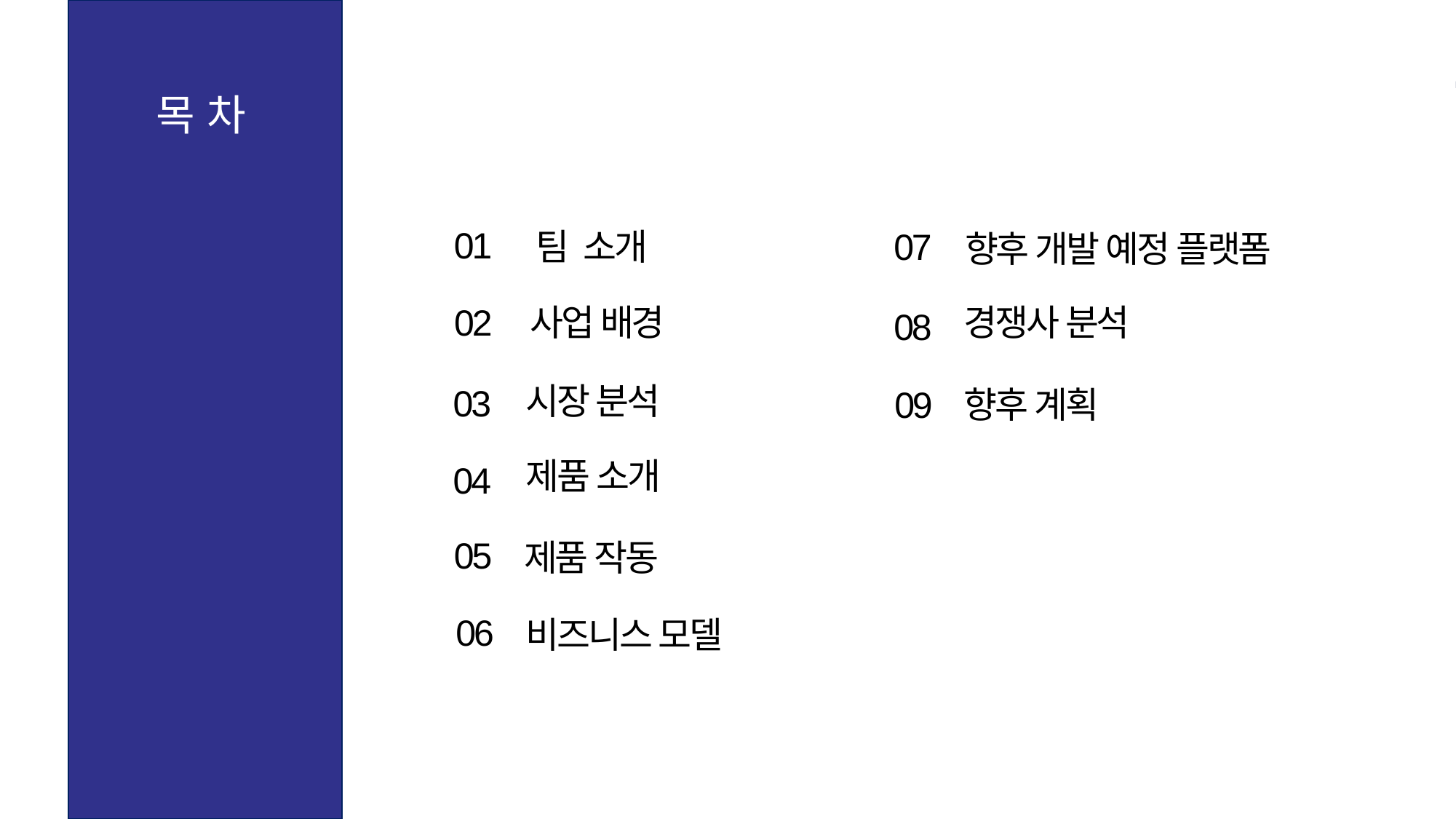

목 차
01
07
팀  소개
향후 개발 예정 플랫폼
02
경쟁사 분석
사업 배경

08
시장 분석
03
향후 계획
09
제품 소개
04
05
제품 작동
06
비즈니스 모델